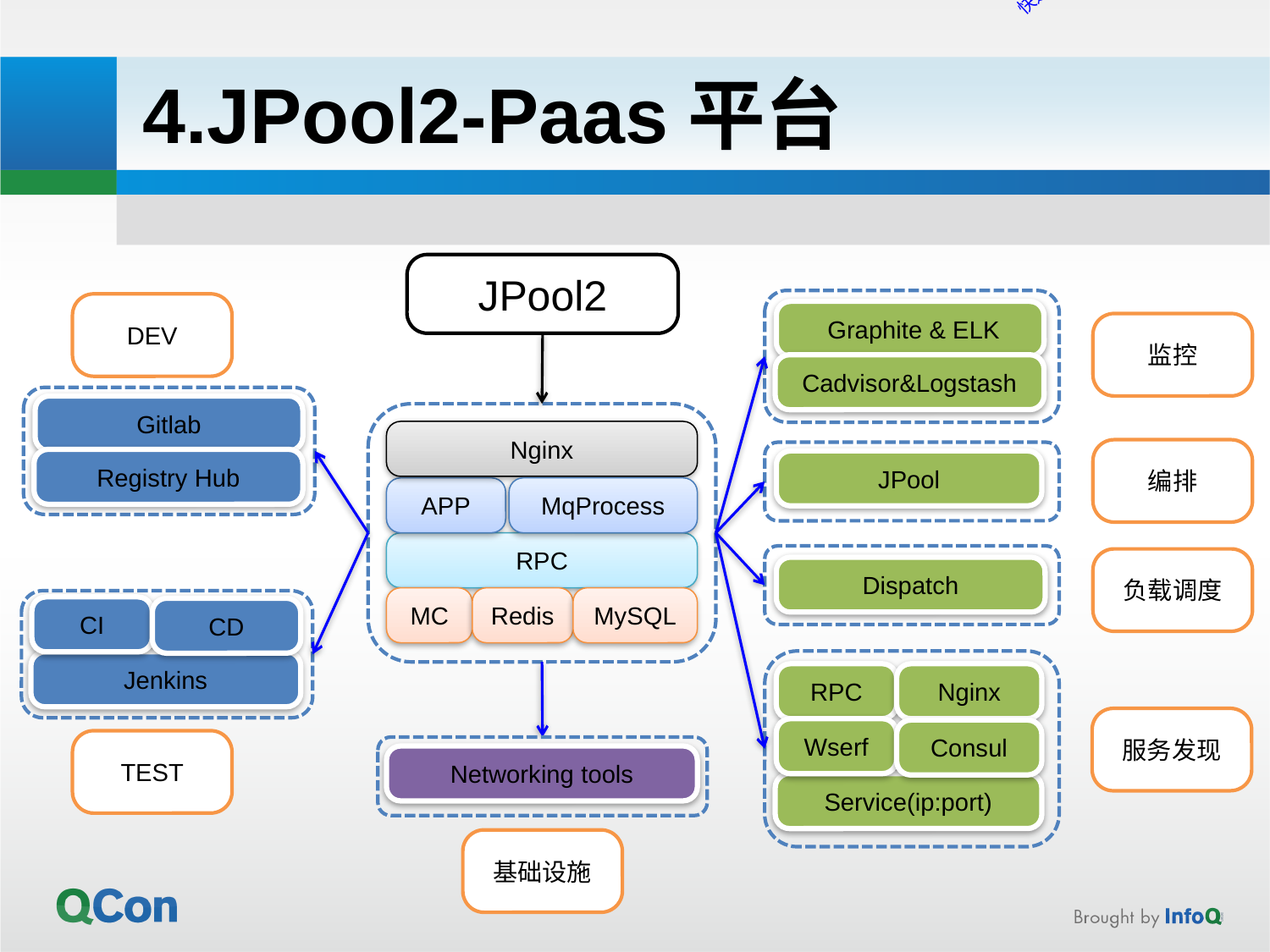

快速扩容
4.JPool2-Paas平台
JPool2

DEV
 Graphite & ELK
监控
Cadvisor&Logstash

 Gitlab

Nginx
编排

Registry Hub
JPool
APP
MqProcess
RPC

负载调度
Dispatch
MC
Redis
MySQL

CI
CD

Jenkins
RPC
Nginx
服务发现
Wserf
Consul
TEST

Networking tools
Service(ip:port)
基础设施